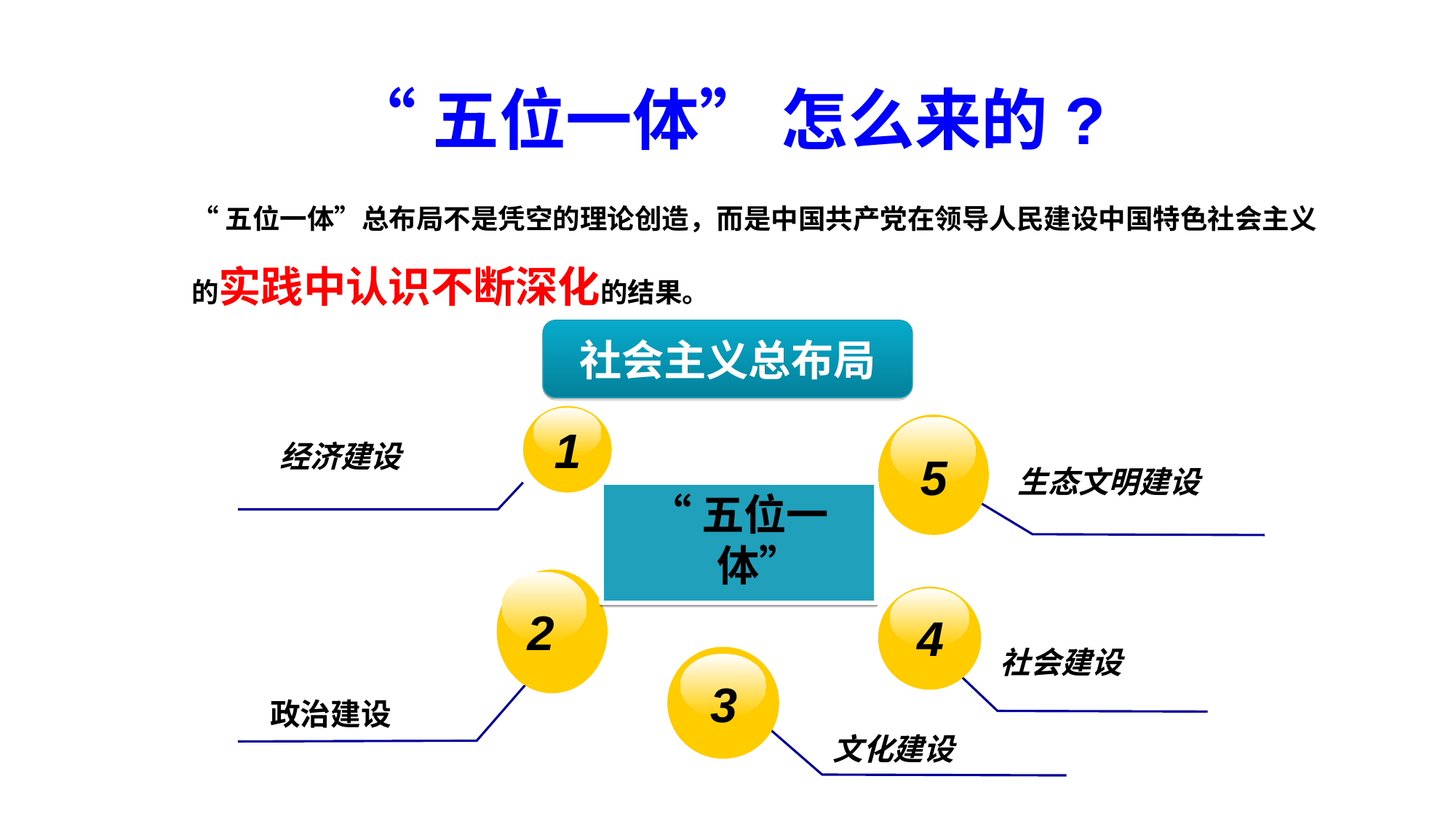

# “五位一体” 怎么来的?
“五位一体”总布局不是凭空的理论创造，而是中国共产党在领导人民建设中国特色社会主义的实践中认识不断深化的结果。
社会主义总布局

1

5

    经济建设
生态文明建设
“五位一体”

2

4

社会建设

3

政治建设
文化建设